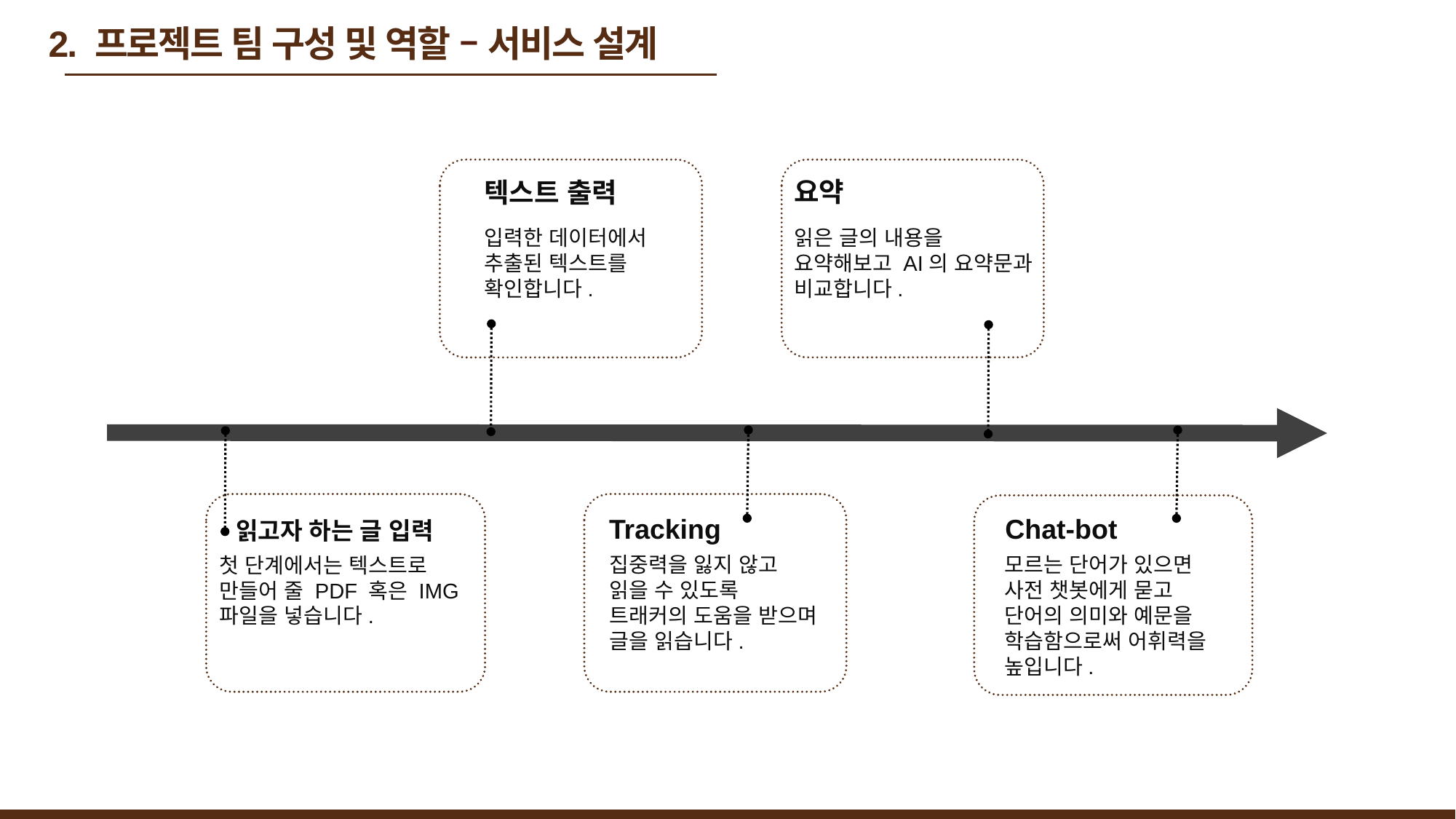

# 2. 프로젝트 팀 구성 및 역할 – 서비스 설계

요약
텍스트 출력
읽은 글의 내용을 요약해보고 AI의 요약문과 비교합니다.
입력한 데이터에서 추출된 텍스트를 확인합니다.

Tracking
Chat-bot
읽고자 하는 글 입력
모르는 단어가 있으면
사전 챗봇에게 묻고
단어의 의미와 예문을 학습함으로써 어휘력을 높입니다.
집중력을 잃지 않고 읽을 수 있도록 트래커의 도움을 받으며 글을 읽습니다.
첫 단계에서는 텍스트로 만들어 줄 PDF 혹은 IMG 파일을 넣습니다.